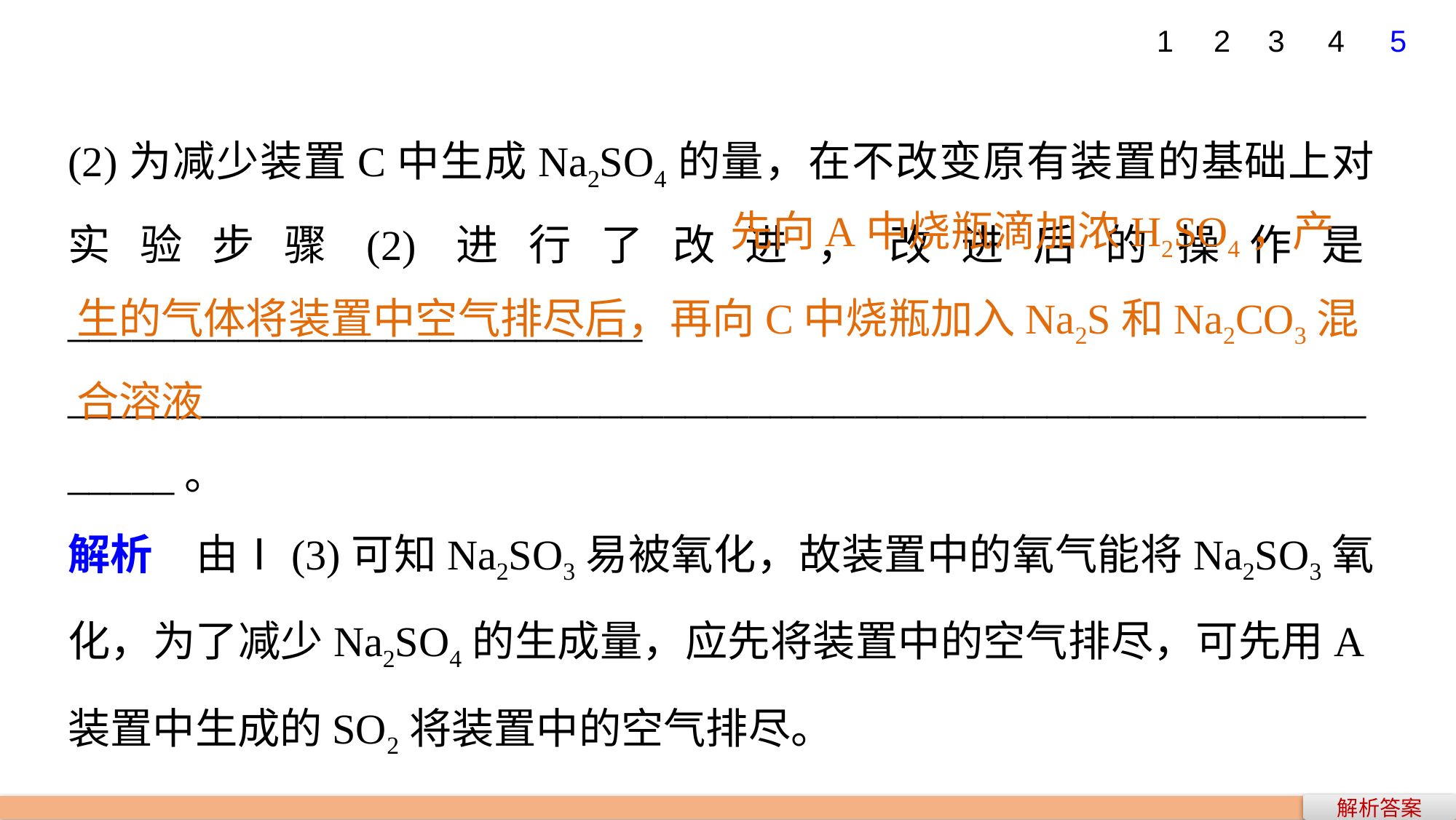

5
1
2
3
4
(2)为减少装置C中生成Na2SO4的量，在不改变原有装置的基础上对实验步骤(2)进行了改进，改进后的操作是___________________________
__________________________________________________________________。
解析　由Ⅰ(3)可知Na2SO3易被氧化，故装置中的氧气能将Na2SO3氧化，为了减少Na2SO4的生成量，应先将装置中的空气排尽，可先用A装置中生成的SO2将装置中的空气排尽。
                                                                    先向A中烧瓶滴加浓H2SO4，产生的气体将装置中空气排尽后，再向C中烧瓶加入Na2S和Na2CO3混合溶液
解析答案